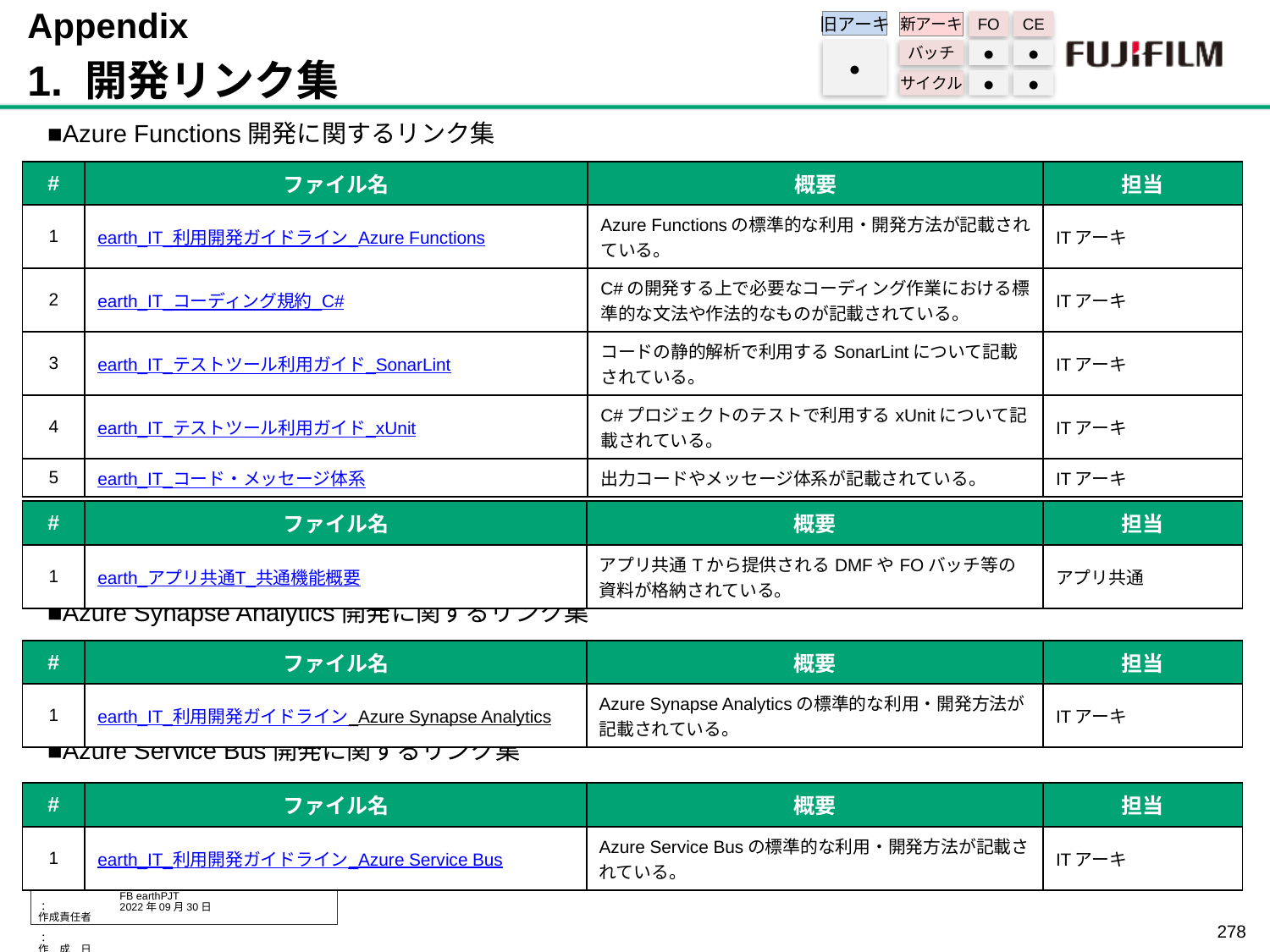

Appendix
1. 開発リンク集
旧アーキ
FO
CE
新アーキ
バッチ
●
●
サイクル
●
●
●
■Azure Functions開発に関するリンク集

■Azure Functions開発に関するリンク集

■Azure Synapse Analytics開発に関するリンク集

■Azure Service Bus開発に関するリンク集

| # | ファイル名 | 概要 | 担当 |
| --- | --- | --- | --- |
| 1 | earth\_IT\_利用開発ガイドライン\_Azure Functions | Azure Functionsの標準的な利用・開発方法が記載されている。 | ITアーキ |
| 2 | earth\_IT\_コーディング規約\_C# | C#の開発する上で必要なコーディング作業における標準的な文法や作法的なものが記載されている。 | ITアーキ |
| 3 | earth\_IT\_テストツール利用ガイド\_SonarLint | コードの静的解析で利用するSonarLintについて記載されている。 | ITアーキ |
| 4 | earth\_IT\_テストツール利用ガイド\_xUnit | C#プロジェクトのテストで利用するxUnitについて記載されている。 | ITアーキ |
| 5 | earth\_IT\_コード・メッセージ体系 | 出力コードやメッセージ体系が記載されている。 | ITアーキ |
| # | ファイル名 | 概要 | 担当 |
| --- | --- | --- | --- |
| 1 | earth\_アプリ共通T\_共通機能概要 | アプリ共通Tから提供されるDMFやFOバッチ等の資料が格納されている。 | アプリ共通 |
| # | ファイル名 | 概要 | 担当 |
| --- | --- | --- | --- |
| 1 | earth\_IT\_利用開発ガイドライン\_Azure Synapse Analytics​​ | Azure Synapse Analyticsの標準的な利用・開発方法が記載されている。 | ITアーキ |
| # | ファイル名 | 概要 | 担当 |
| --- | --- | --- | --- |
| 1 | earth\_IT\_利用開発ガイドライン\_Azure Service Bus | Azure Service Busの標準的な利用・開発方法が記載されている。 | ITアーキ |
278